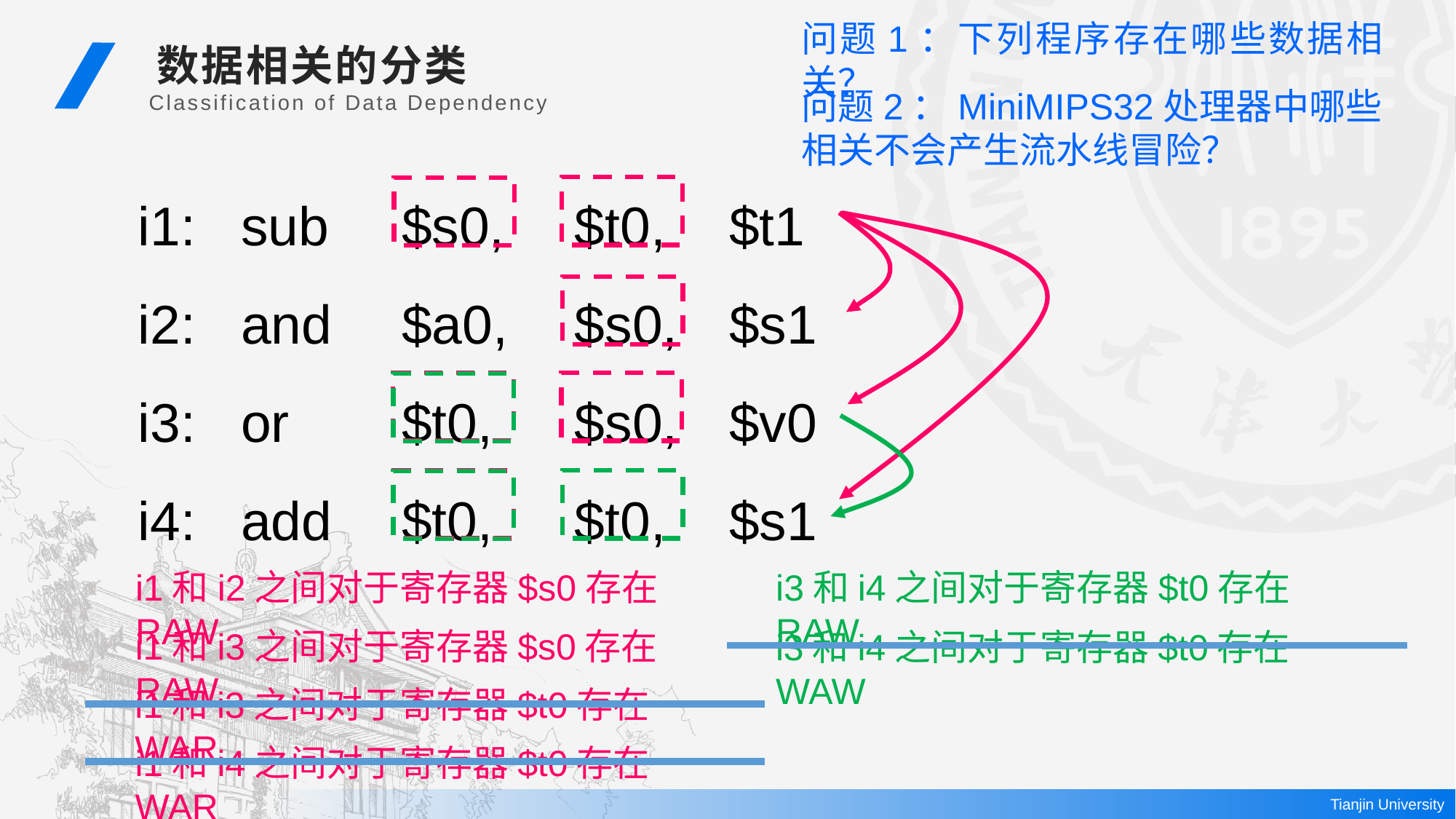

问题1：下列程序存在哪些数据相关？

数据相关的分类
Classification of Data Dependency
问题2：MiniMIPS32处理器中哪些相关不会产生流水线冒险？
i1:   sub	   $s0,	$t0,	   $t1
i2:   and	   $a0,	$s0,	   $s1
i3:   or	   $t0,	$s0,	   $v0
i4:   add	   $t0,	$t0,	   $s1

i3和i4之间对于寄存器$t0存在RAW
i1和i2之间对于寄存器$s0存在RAW
i1和i3之间对于寄存器$s0存在RAW
i3和i4之间对于寄存器$t0存在WAW
i1和i3之间对于寄存器$t0存在WAR
i1和i4之间对于寄存器$t0存在WAR